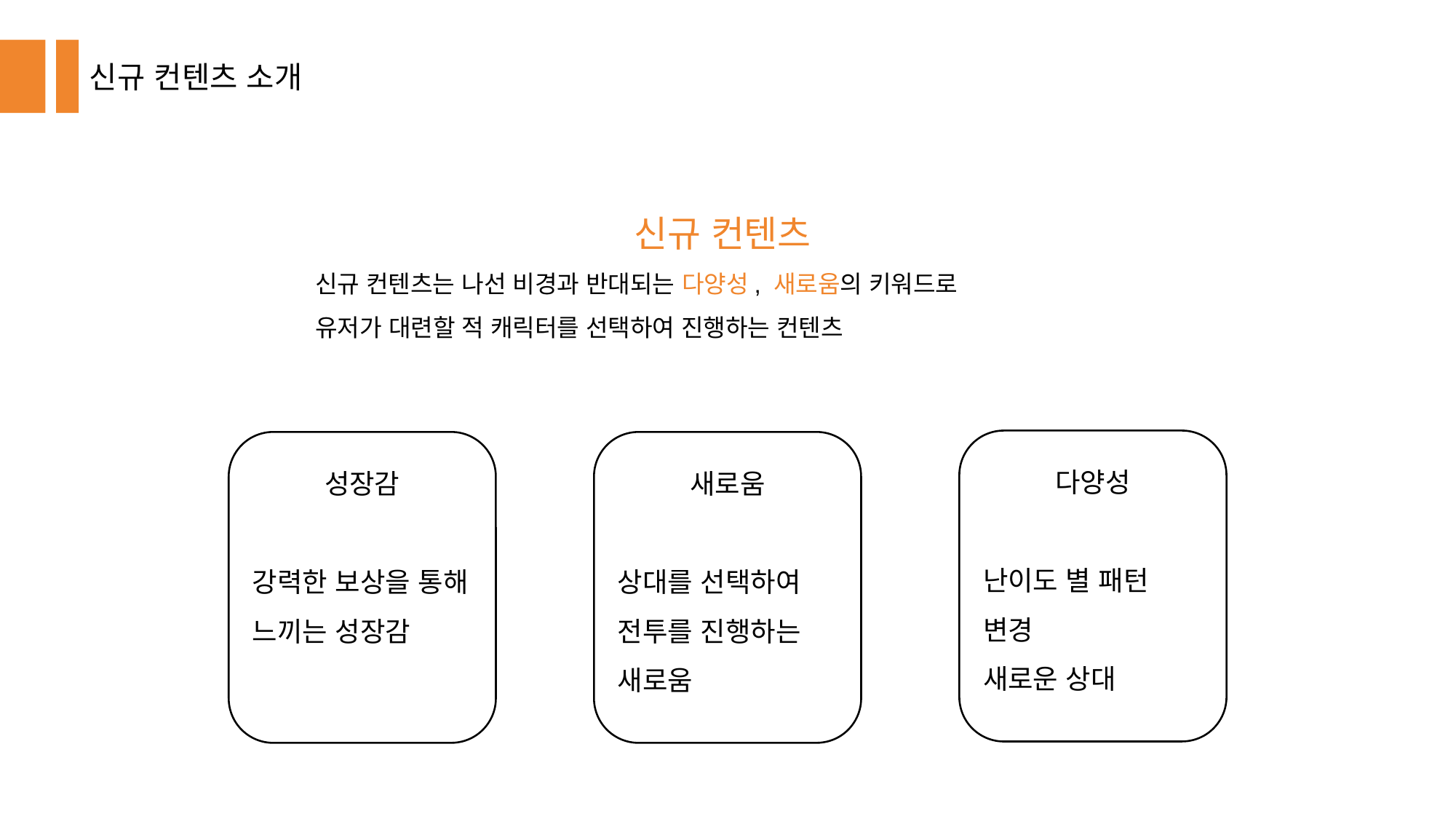

신규 컨텐츠 소개

신규 컨텐츠
신규 컨텐츠는 나선 비경과 반대되는 다양성, 새로움의 키워드로
유저가 대련할 적 캐릭터를 선택하여 진행하는 컨텐츠
다양성

난이도 별 패턴 변경
새로운 상대
성장감

강력한 보상을 통해
느끼는 성장감
새로움

상대를 선택하여
전투를 진행하는
새로움